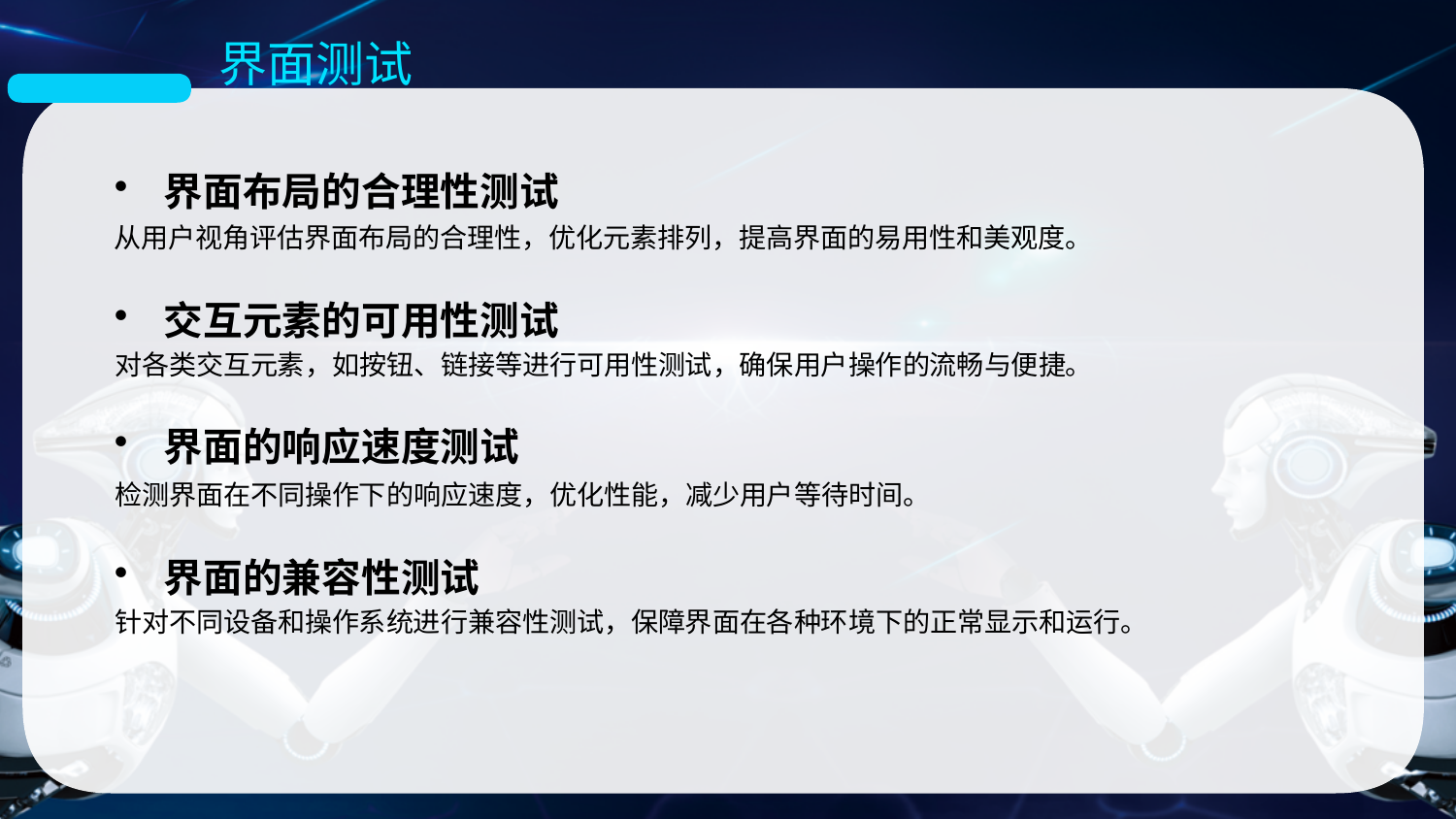

界面测试

界面布局的合理性测试
从用户视角评估界面布局的合理性，优化元素排列，提高界面的易用性和美观度。
交互元素的可用性测试
对各类交互元素，如按钮、链接等进行可用性测试，确保用户操作的流畅与便捷。
界面的响应速度测试
检测界面在不同操作下的响应速度，优化性能，减少用户等待时间。
界面的兼容性测试
针对不同设备和操作系统进行兼容性测试，保障界面在各种环境下的正常显示和运行。